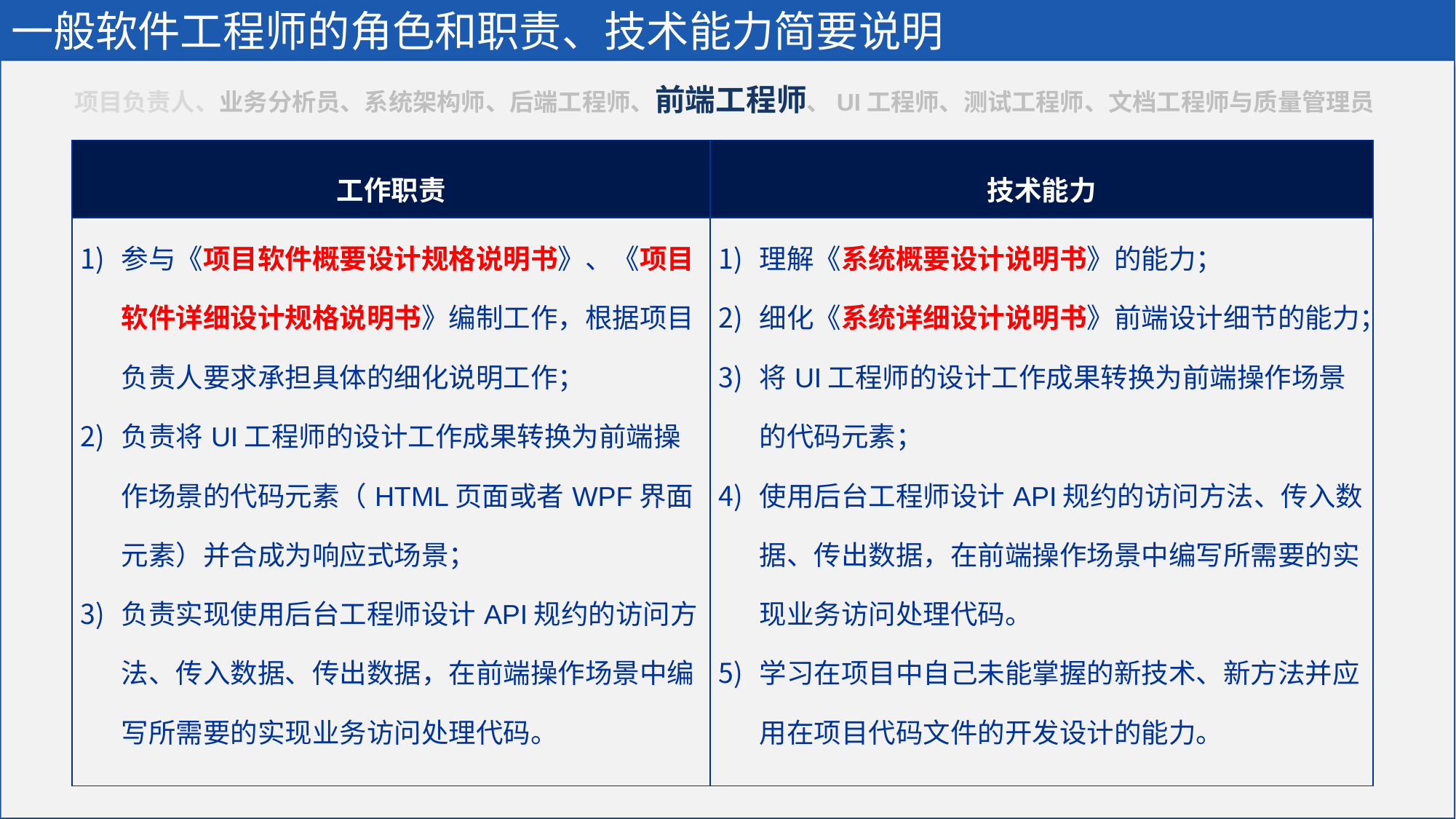

一般软件工程师的角色和职责、技术能力简要说明
项目负责人、业务分析员、系统架构师、后端工程师、前端工程师、UI工程师、测试工程师、文档工程师与质量管理员
| 工作职责 | 技术能力 |
| --- | --- |
| 参与《项目软件概要设计规格说明书》、《项目软件详细设计规格说明书》编制工作，根据项目负责人要求承担具体的细化说明工作； 负责将UI工程师的设计工作成果转换为前端操作场景的代码元素（HTML页面或者WPF界面元素）并合成为响应式场景； 负责实现使用后台工程师设计API规约的访问方法、传入数据、传出数据，在前端操作场景中编写所需要的实现业务访问处理代码。 | 理解《系统概要设计说明书》的能力； 细化《系统详细设计说明书》前端设计细节的能力； 将UI工程师的设计工作成果转换为前端操作场景的代码元素； 使用后台工程师设计API规约的访问方法、传入数据、传出数据，在前端操作场景中编写所需要的实现业务访问处理代码。 学习在项目中自己未能掌握的新技术、新方法并应用在项目代码文件的开发设计的能力。 |